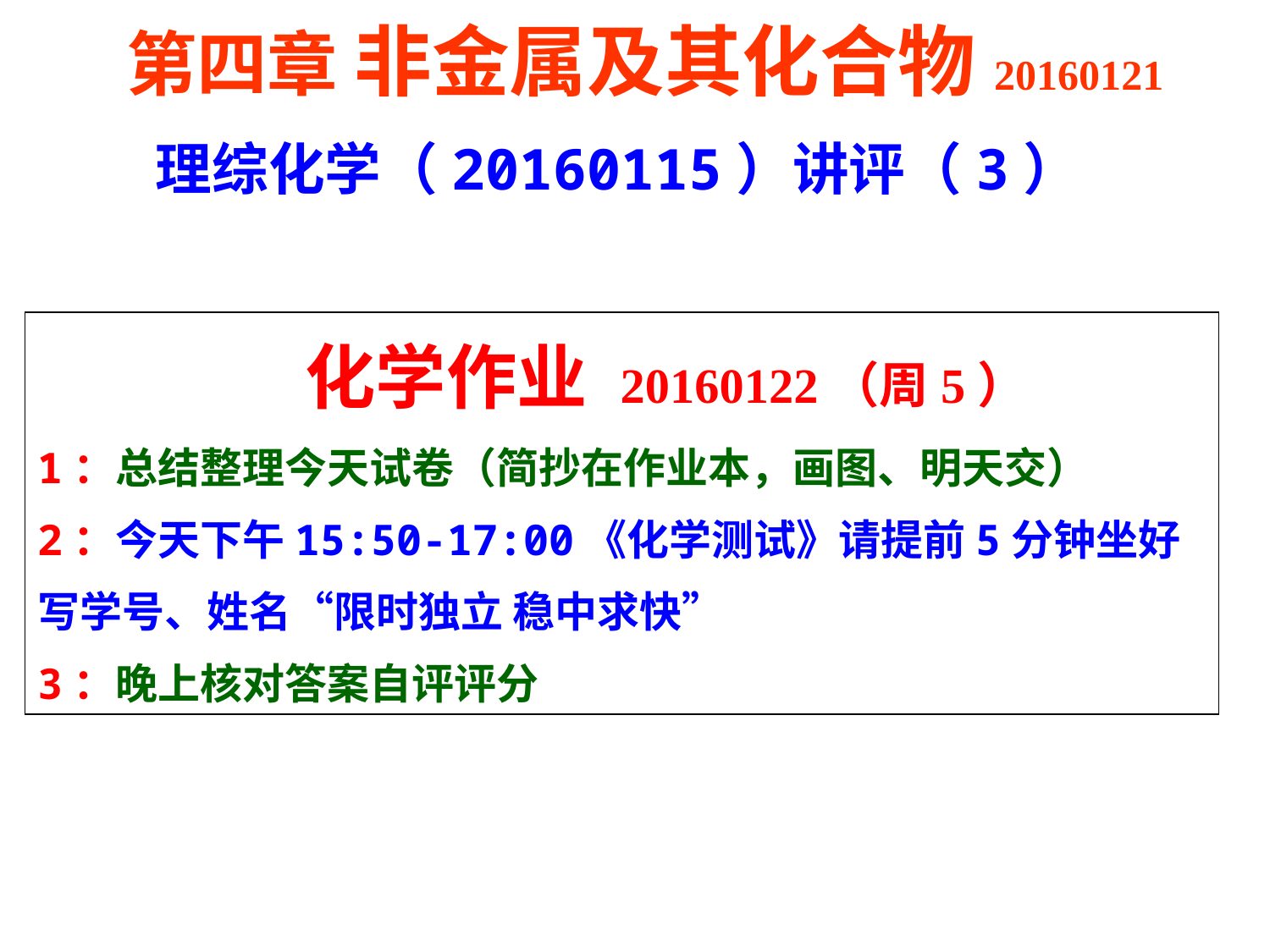

第四章 非金属及其化合物20160121
     理综化学（20160115）讲评（3）
             化学作业 20160122（周5）
1：总结整理今天试卷（简抄在作业本，画图、明天交）
2：今天下午15:50-17:00《化学测试》请提前5分钟坐好
写学号、姓名“限时独立 稳中求快”
3：晚上核对答案自评评分